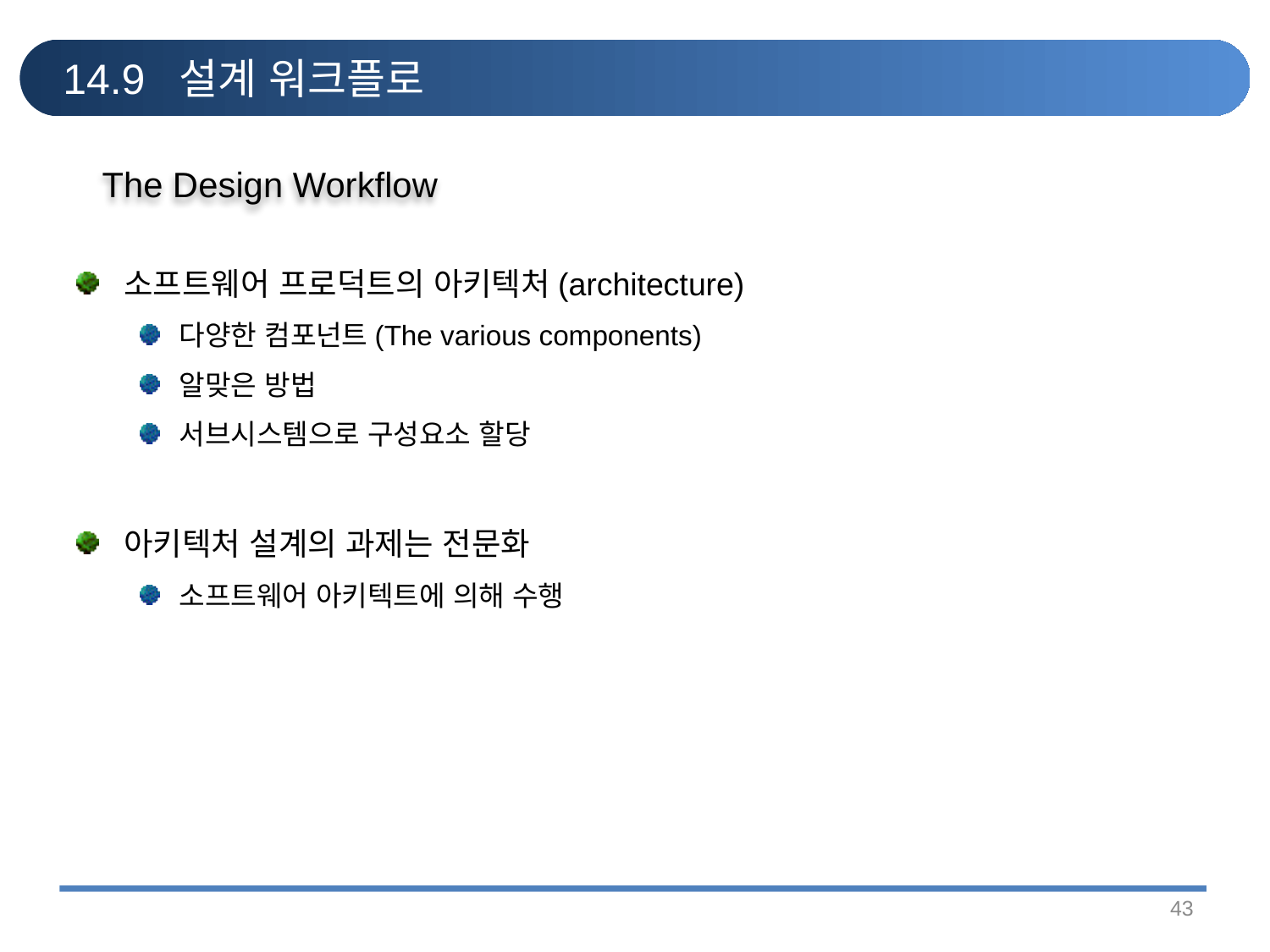

# 14.9  설계 워크플로
The Design Workflow
소프트웨어 프로덕트의 아키텍처(architecture)
다양한 컴포넌트(The various components)
알맞은 방법
서브시스템으로 구성요소 할당

아키텍처 설계의 과제는 전문화
소프트웨어 아키텍트에 의해 수행
43